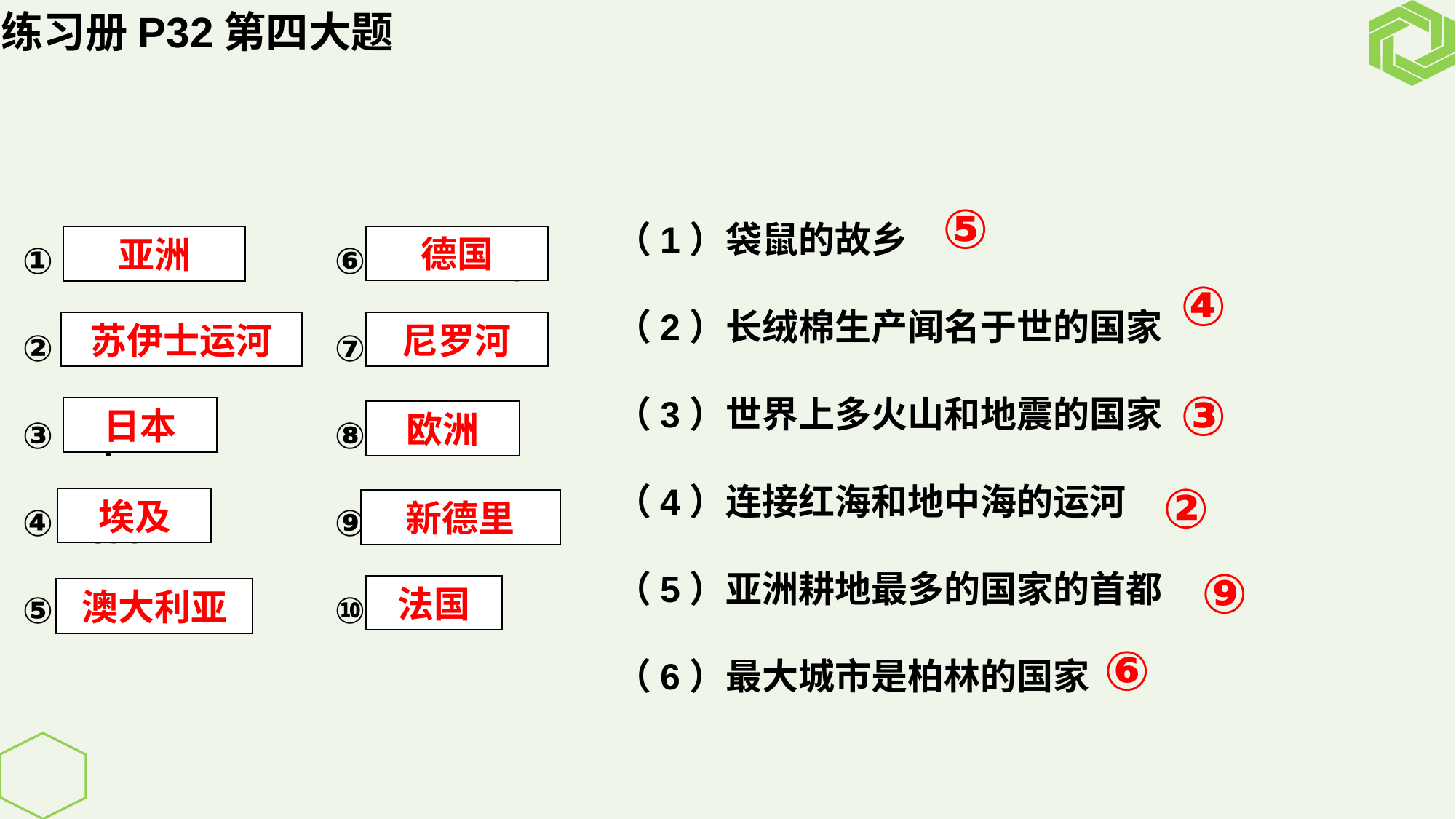

练习册P32第四大题
（1）袋鼠的故乡
（2）长绒棉生产闻名于世的国家
（3）世界上多火山和地震的国家
（4）连接红海和地中海的运河
（5）亚洲耕地最多的国家的首都
（6）最大城市是柏林的国家
① Asia
② Suez Canel
③ Japan
④ Egypt
⑤ Australia
⑥ Germany
⑦ Nile
⑧ Europe
⑨ New Delhi
⑩ France
⑤
德国
亚洲
④
苏伊士运河
尼罗河
③
日本
欧洲
②
埃及
新德里
⑨
法国
澳大利亚
⑥